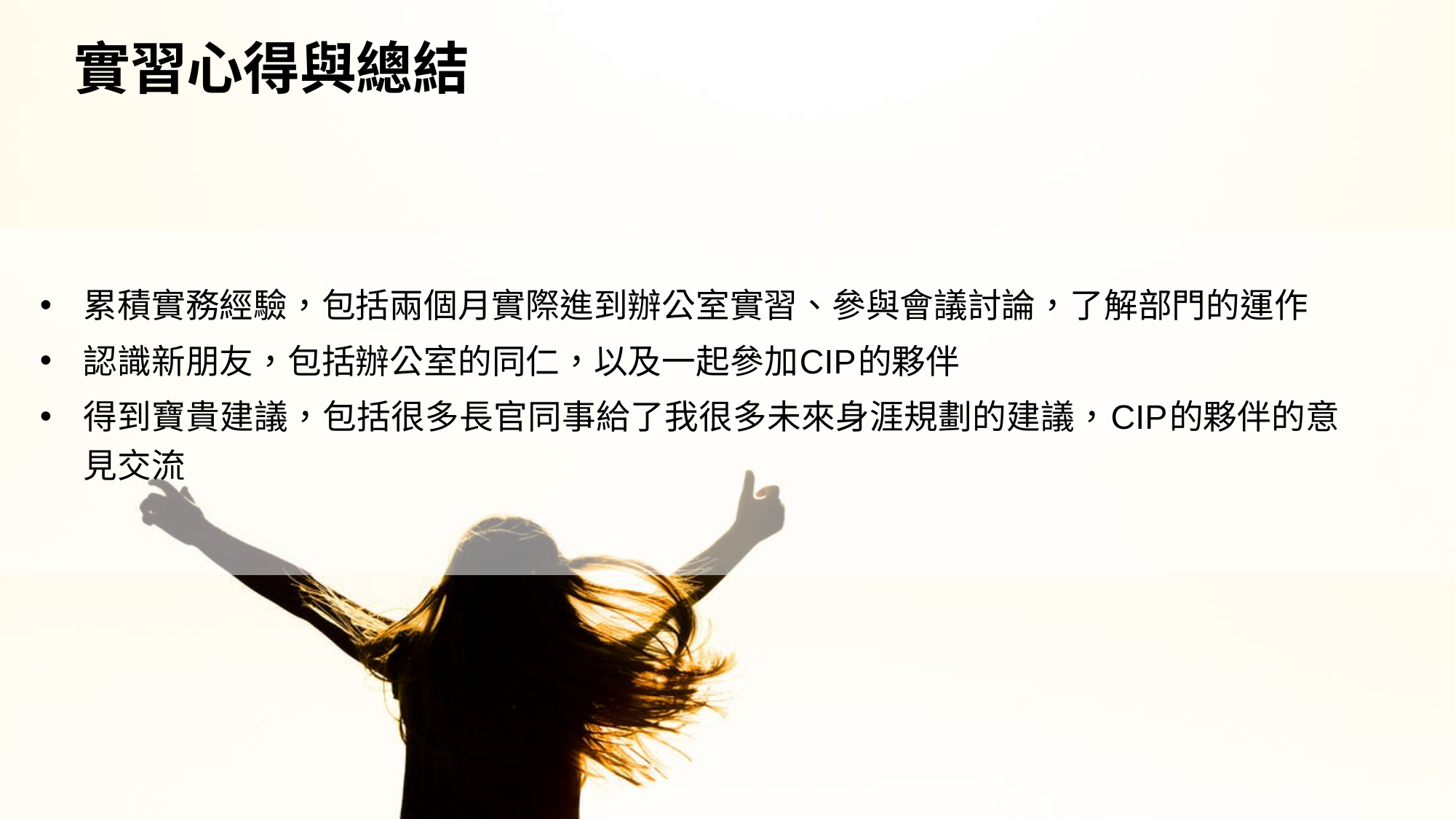

# 實習心得與總結

累積實務經驗，包括兩個月實際進到辦公室實習、參與會議討論，了解部門的運作
認識新朋友，包括辦公室的同仁，以及一起參加CIP的夥伴
得到寶貴建議，包括很多長官同事給了我很多未來身涯規劃的建議，CIP的夥伴的意見交流

32